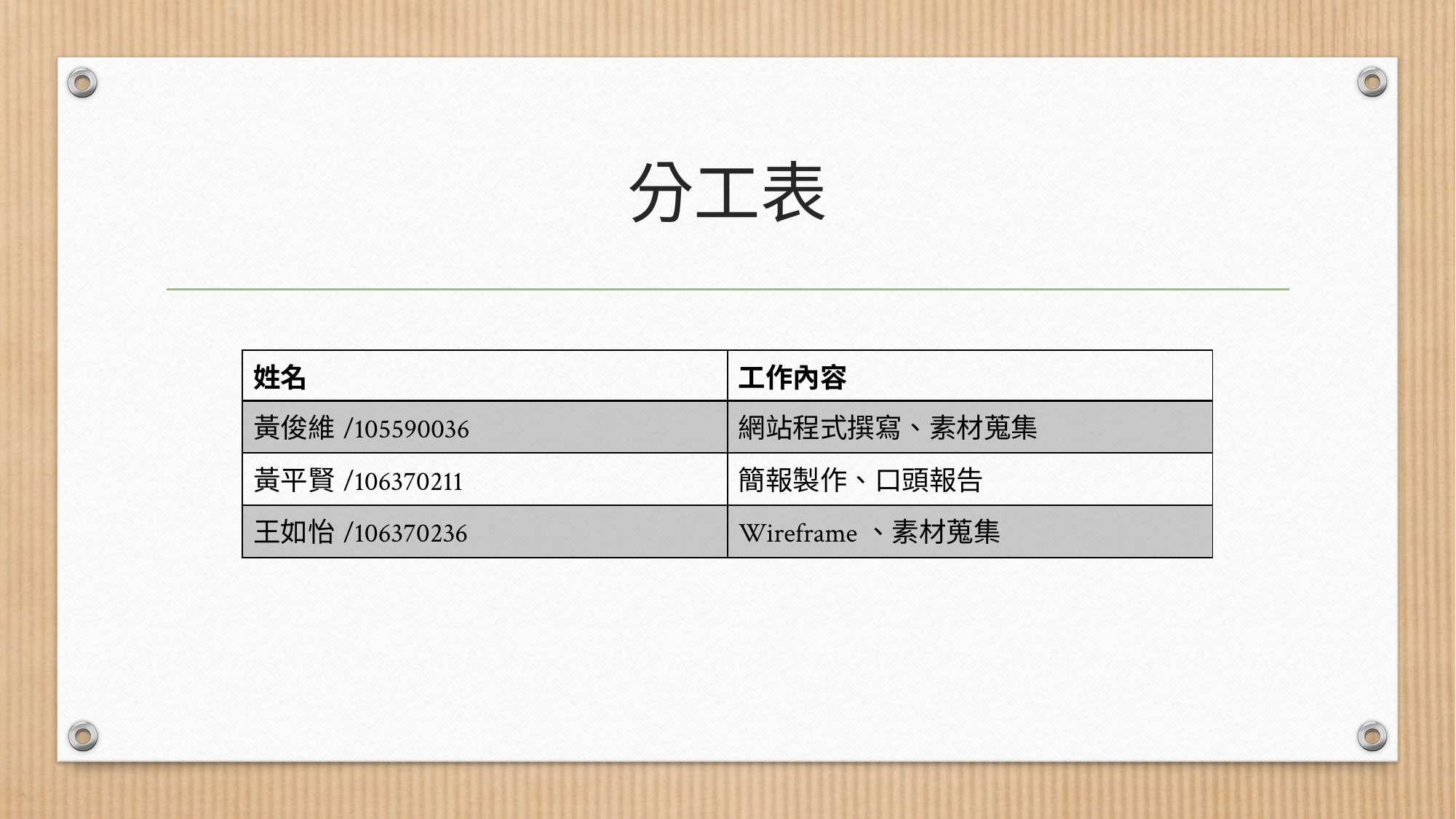

# 分工表
| 姓名 | 工作內容 |
| --- | --- |
| 黃俊維/105590036 | 網站程式撰寫、素材蒐集 |
| 黃平賢/106370211 | 簡報製作、口頭報告 |
| 王如怡/106370236 | Wireframe、素材蒐集 |